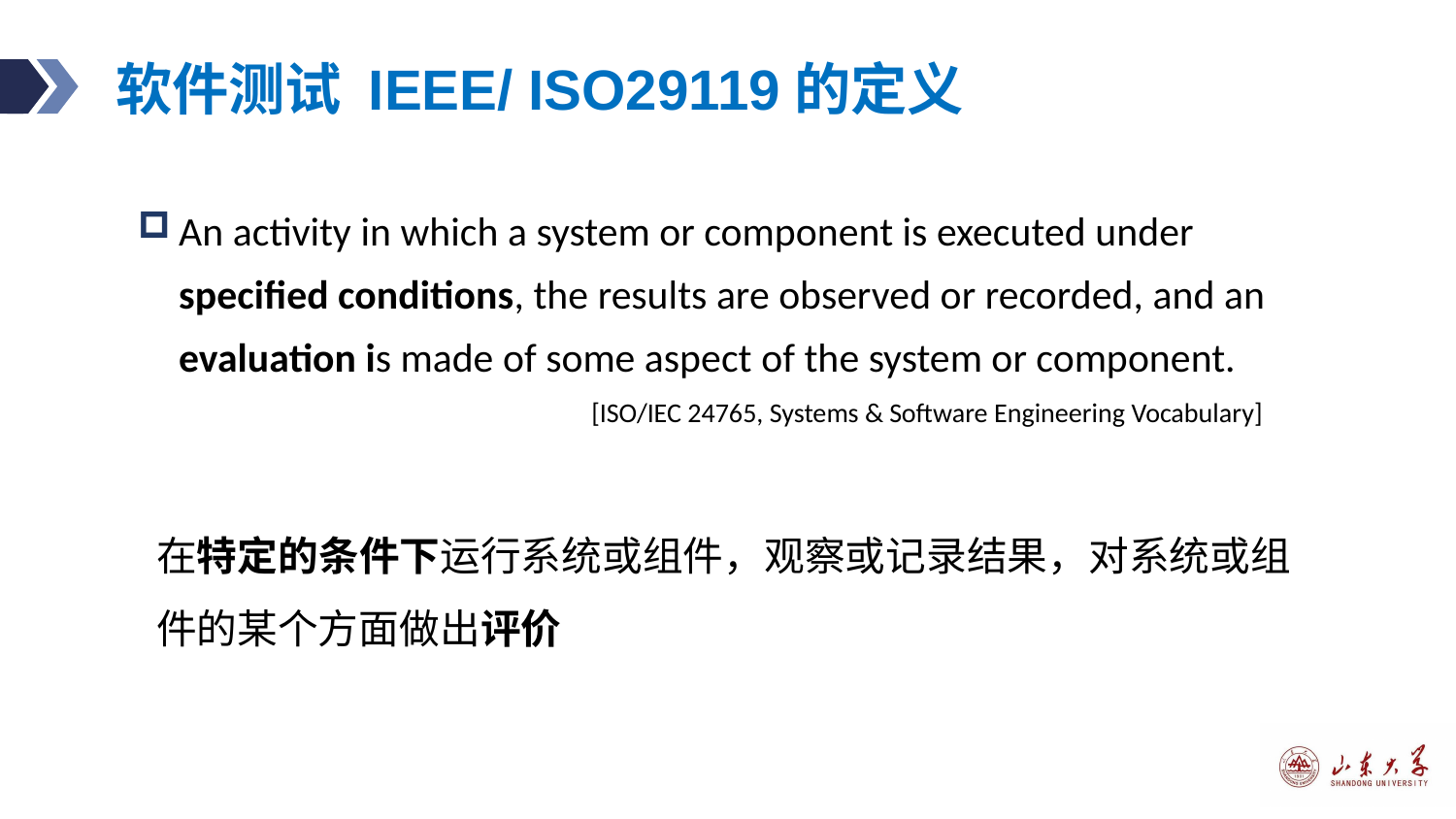

# 软件测试 IEEE/ ISO29119的定义
An activity in which a system or component is executed under specified conditions, the results are observed or recorded, and an evaluation is made of some aspect of the system or component.
[ISO/IEC 24765, Systems & Software Engineering Vocabulary]

在特定的条件下运行系统或组件，观察或记录结果，对系统或组件的某个方面做出评价